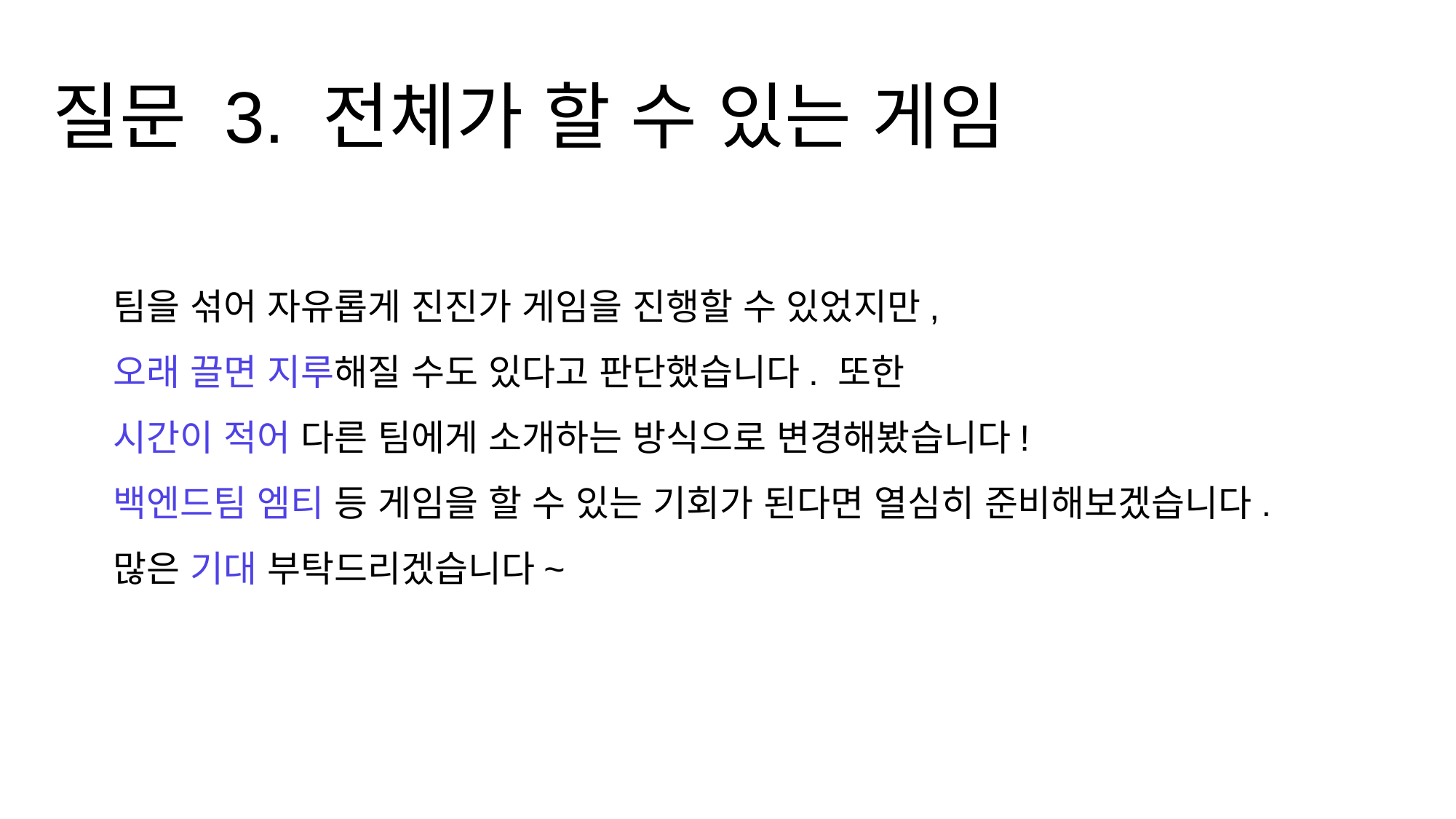

질문 3. 전체가 할 수 있는 게임
팀을 섞어 자유롭게 진진가 게임을 진행할 수 있었지만,
오래 끌면 지루해질 수도 있다고 판단했습니다. 또한
시간이 적어 다른 팀에게 소개하는 방식으로 변경해봤습니다!
백엔드팀 엠티 등 게임을 할 수 있는 기회가 된다면 열심히 준비해보겠습니다.
많은 기대 부탁드리겠습니다~